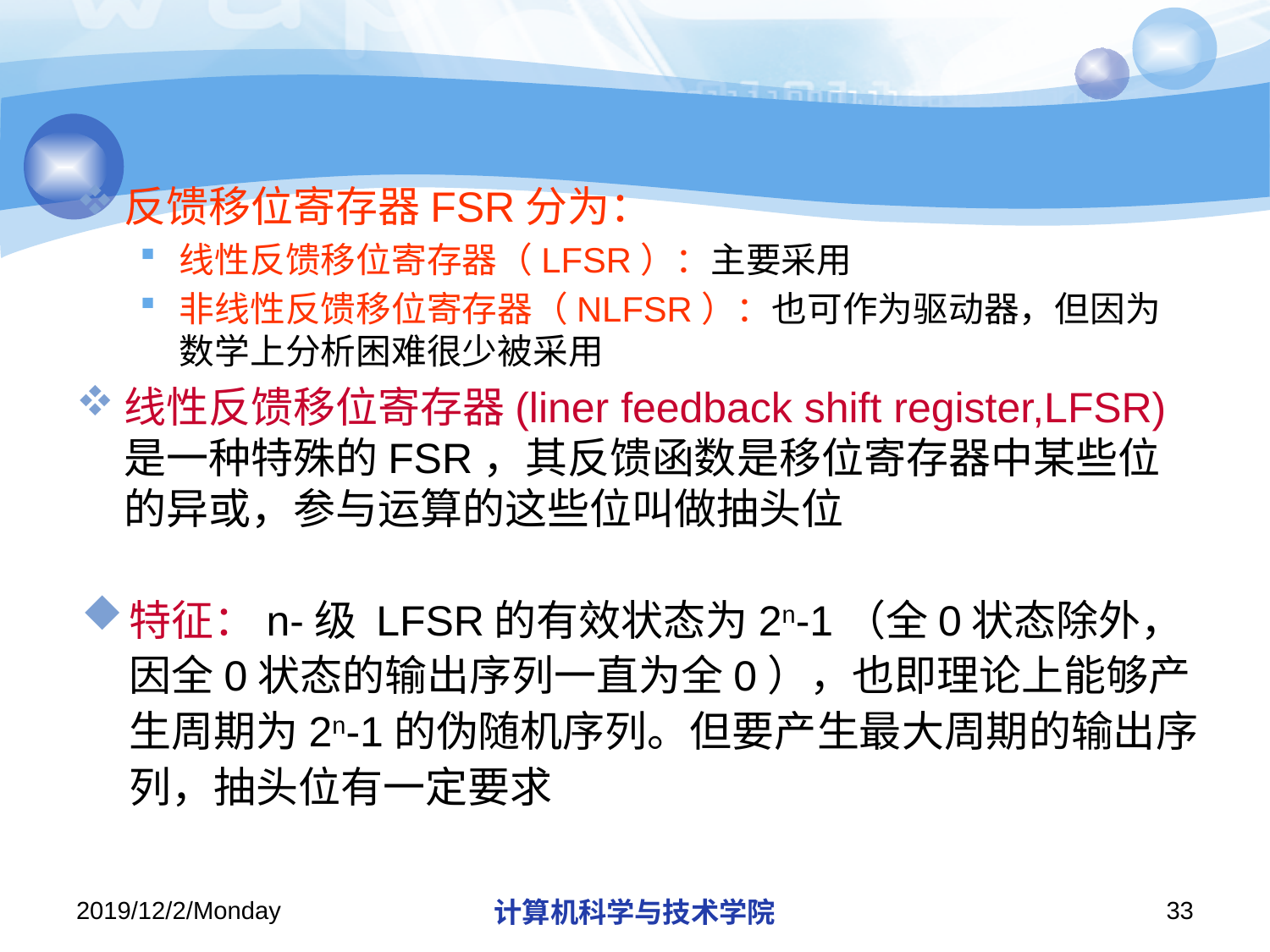

#
反馈移位寄存器FSR分为：
线性反馈移位寄存器（LFSR）：主要采用
非线性反馈移位寄存器（NLFSR）：也可作为驱动器，但因为数学上分析困难很少被采用
线性反馈移位寄存器(liner feedback shift register,LFSR)是一种特殊的FSR，其反馈函数是移位寄存器中某些位的异或，参与运算的这些位叫做抽头位
特征：n-级 LFSR的有效状态为2n-1（全0状态除外，因全0状态的输出序列一直为全0），也即理论上能够产生周期为2n-1的伪随机序列。但要产生最大周期的输出序列，抽头位有一定要求
2019/12/2/Monday
计算机科学与技术学院
33